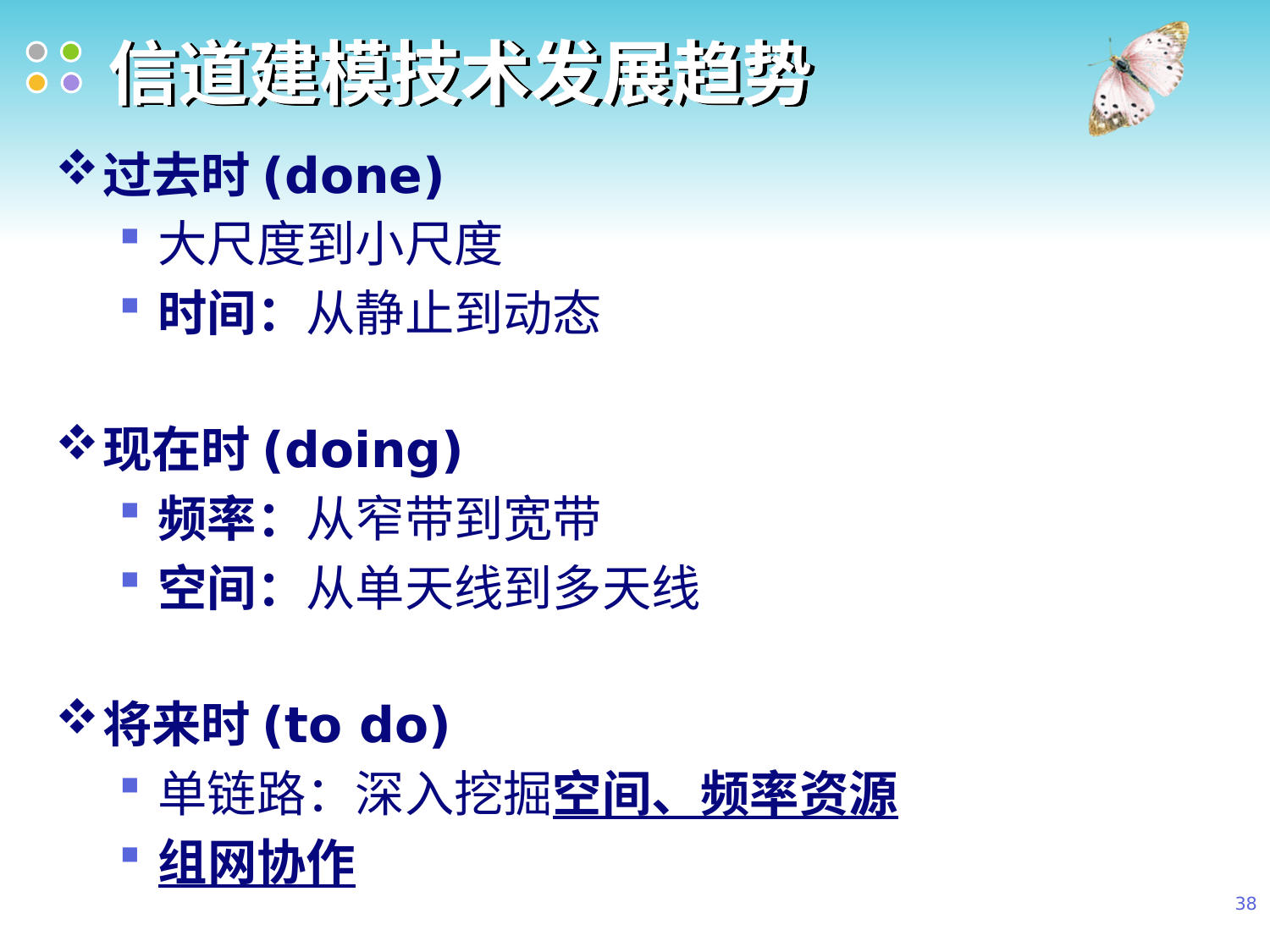

# 信道建模技术发展趋势
过去时(done)
大尺度到小尺度
时间：从静止到动态

现在时(doing)
频率：从窄带到宽带
空间：从单天线到多天线

将来时(to do)
单链路：深入挖掘空间、频率资源
组网协作

38